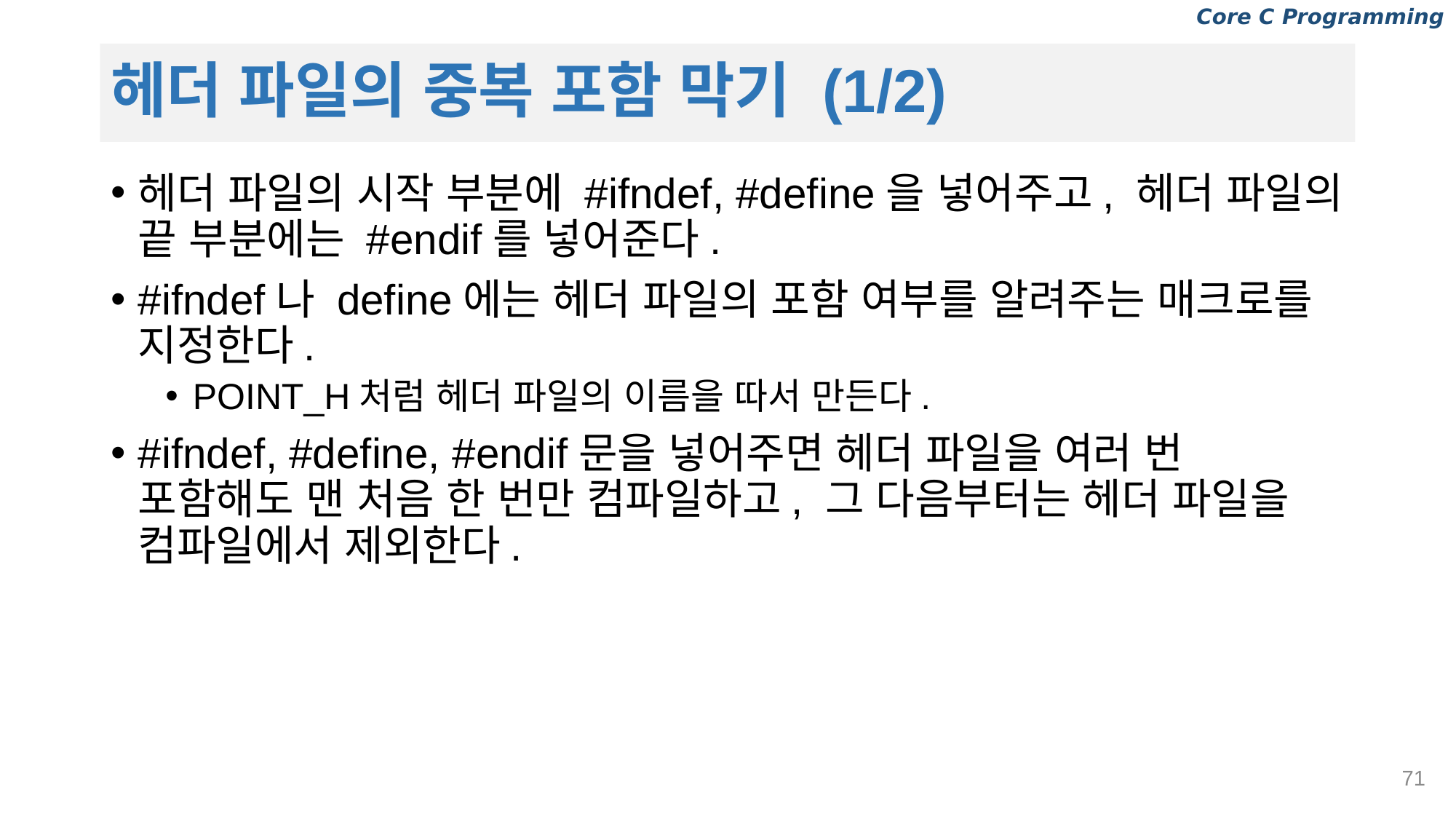

# 헤더 파일의 중복 포함 막기 (1/2)
헤더 파일의 시작 부분에 #ifndef, #define을 넣어주고, 헤더 파일의 끝 부분에는 #endif를 넣어준다.
#ifndef나 define에는 헤더 파일의 포함 여부를 알려주는 매크로를 지정한다.
POINT_H처럼 헤더 파일의 이름을 따서 만든다.
#ifndef, #define, #endif문을 넣어주면 헤더 파일을 여러 번 포함해도 맨 처음 한 번만 컴파일하고, 그 다음부터는 헤더 파일을 컴파일에서 제외한다.
71